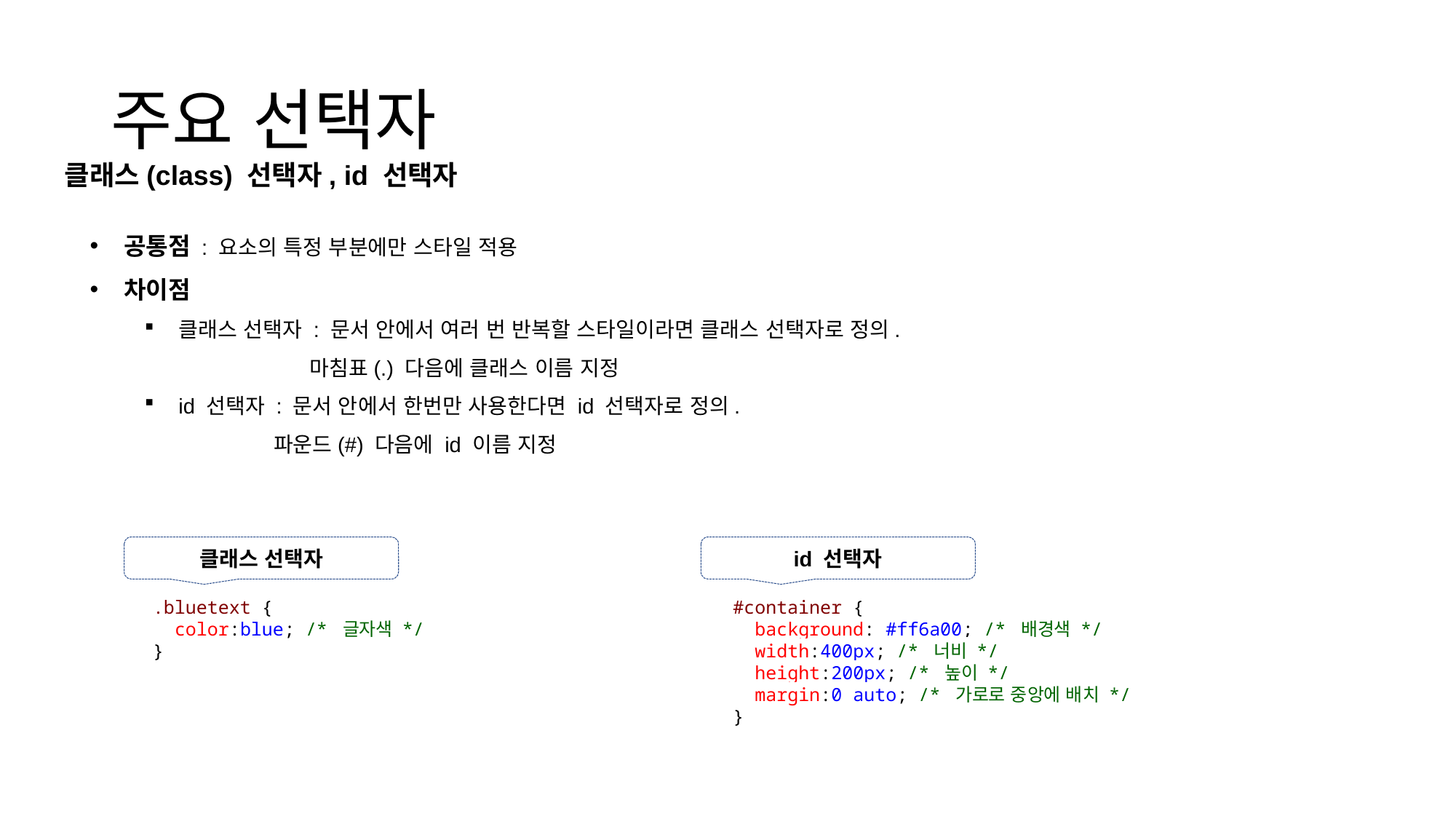

# 주요 선택자
클래스(class) 선택자, id 선택자
공통점 : 요소의 특정 부분에만 스타일 적용
차이점
클래스 선택자 : 문서 안에서 여러 번 반복할 스타일이라면 클래스 선택자로 정의.
                     마침표(.) 다음에 클래스 이름 지정
id 선택자 : 문서 안에서 한번만 사용한다면 id 선택자로 정의.
               파운드(#) 다음에 id 이름 지정
클래스 선택자
id 선택자
 .bluetext {
   color:blue; /* 글자색 */
 }
#container {
  background: #ff6a00; /* 배경색 */
  width:400px; /* 너비 */
  height:200px; /* 높이 */
  margin:0 auto; /* 가로로 중앙에 배치 */
}